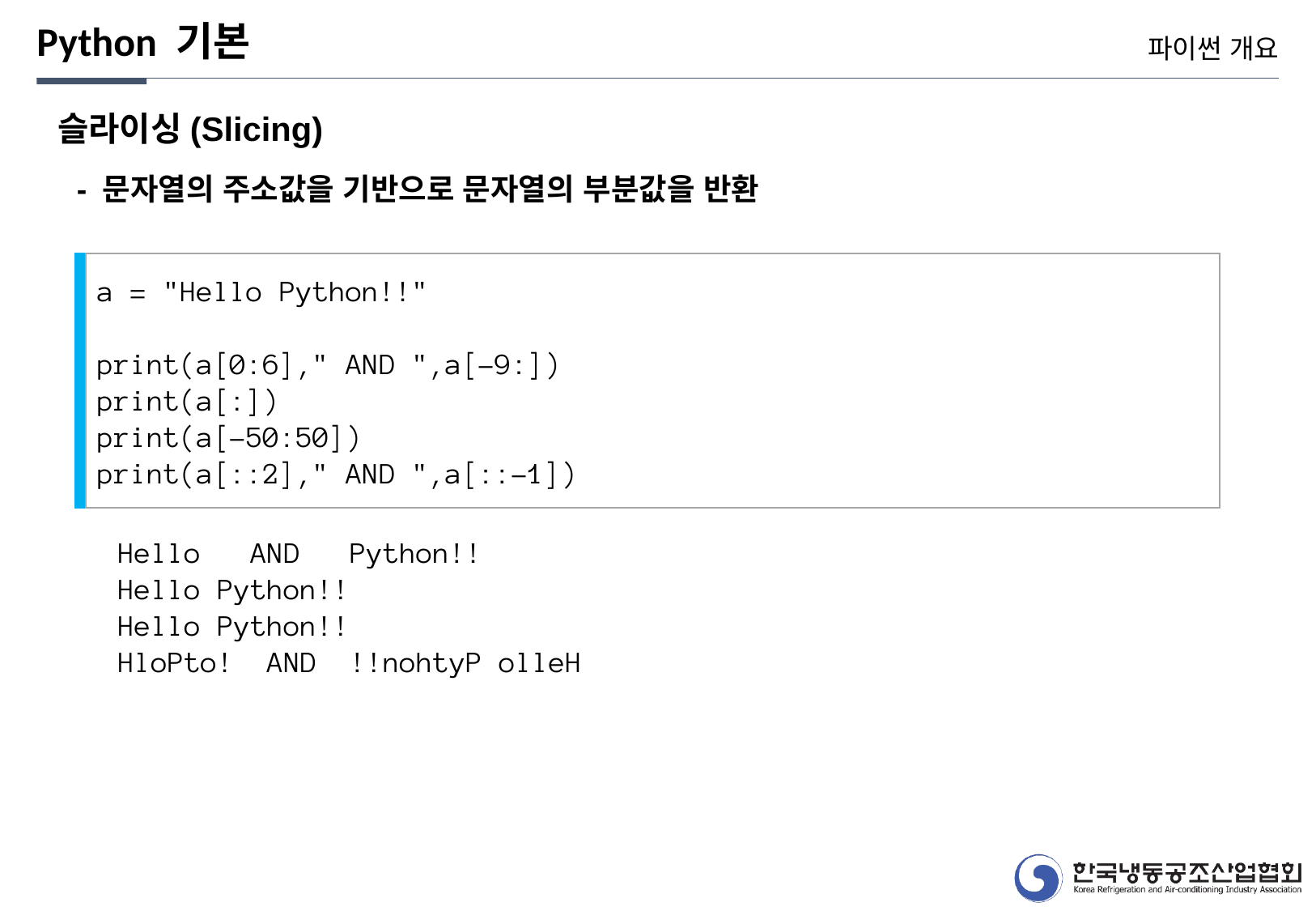

Python 기본
파이썬 개요
슬라이싱(Slicing)
- 문자열의 주소값을 기반으로 문자열의 부분값을 반환

a = "Hello Python!!"

print(a[0:6]," AND ",a[-9:])
print(a[:])
print(a[-50:50])
print(a[::2]," AND ",a[::-1])
Hello   AND   Python!!
Hello Python!!
Hello Python!!
HloPto!  AND  !!nohtyP olleH